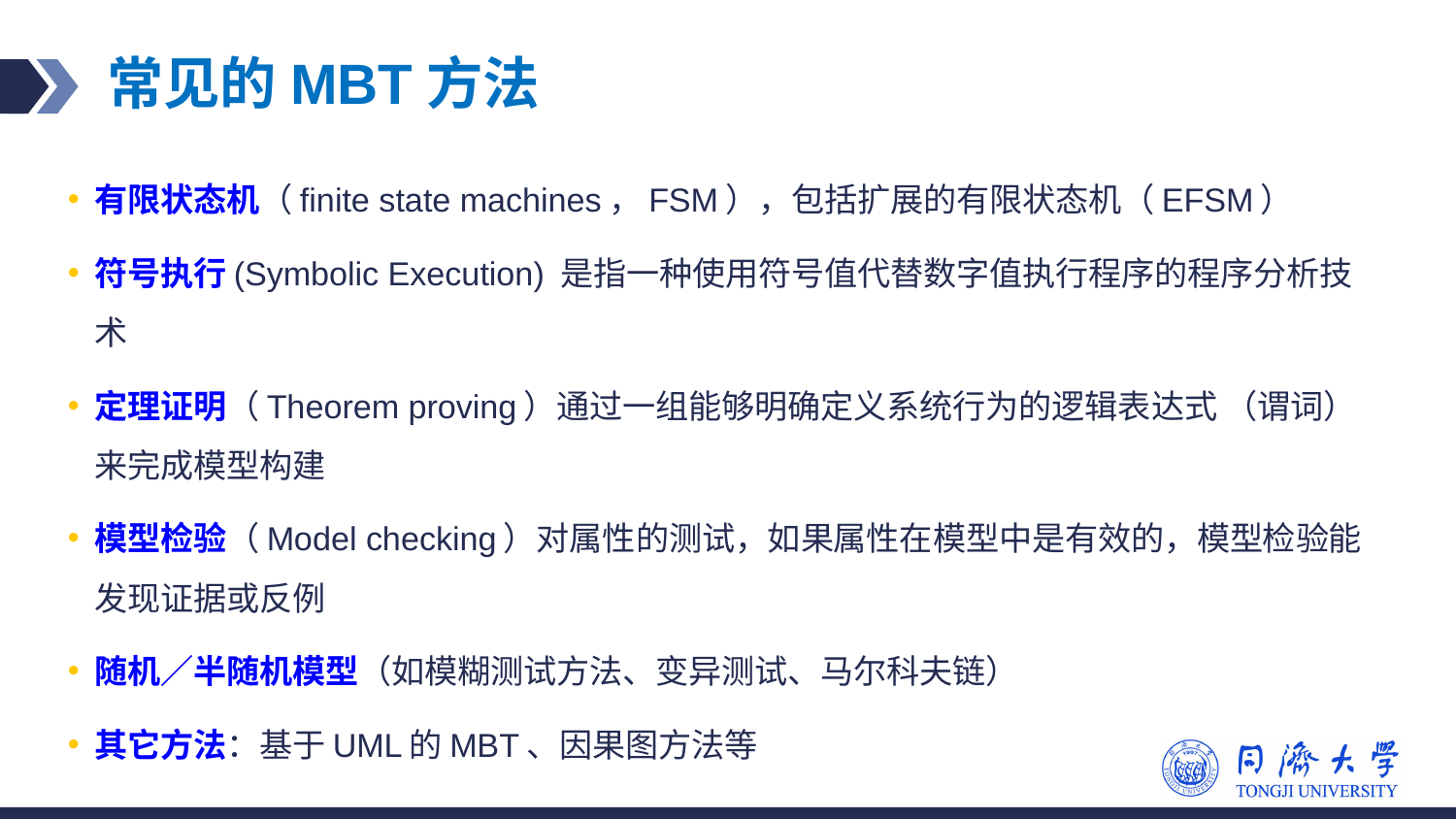

# 常见的MBT方法
有限状态机（finite state machines，FSM），包括扩展的有限状态机（EFSM）
符号执行(Symbolic Execution) 是指一种使用符号值代替数字值执行程序的程序分析技术
定理证明（Theorem proving）通过一组能够明确定义系统行为的逻辑表达式 （谓词）来完成模型构建
模型检验（Model checking）对属性的测试，如果属性在模型中是有效的，模型检验能发现证据或反例
随机／半随机模型（如模糊测试方法、变异测试、马尔科夫链）
其它方法：基于UML的MBT、因果图方法等